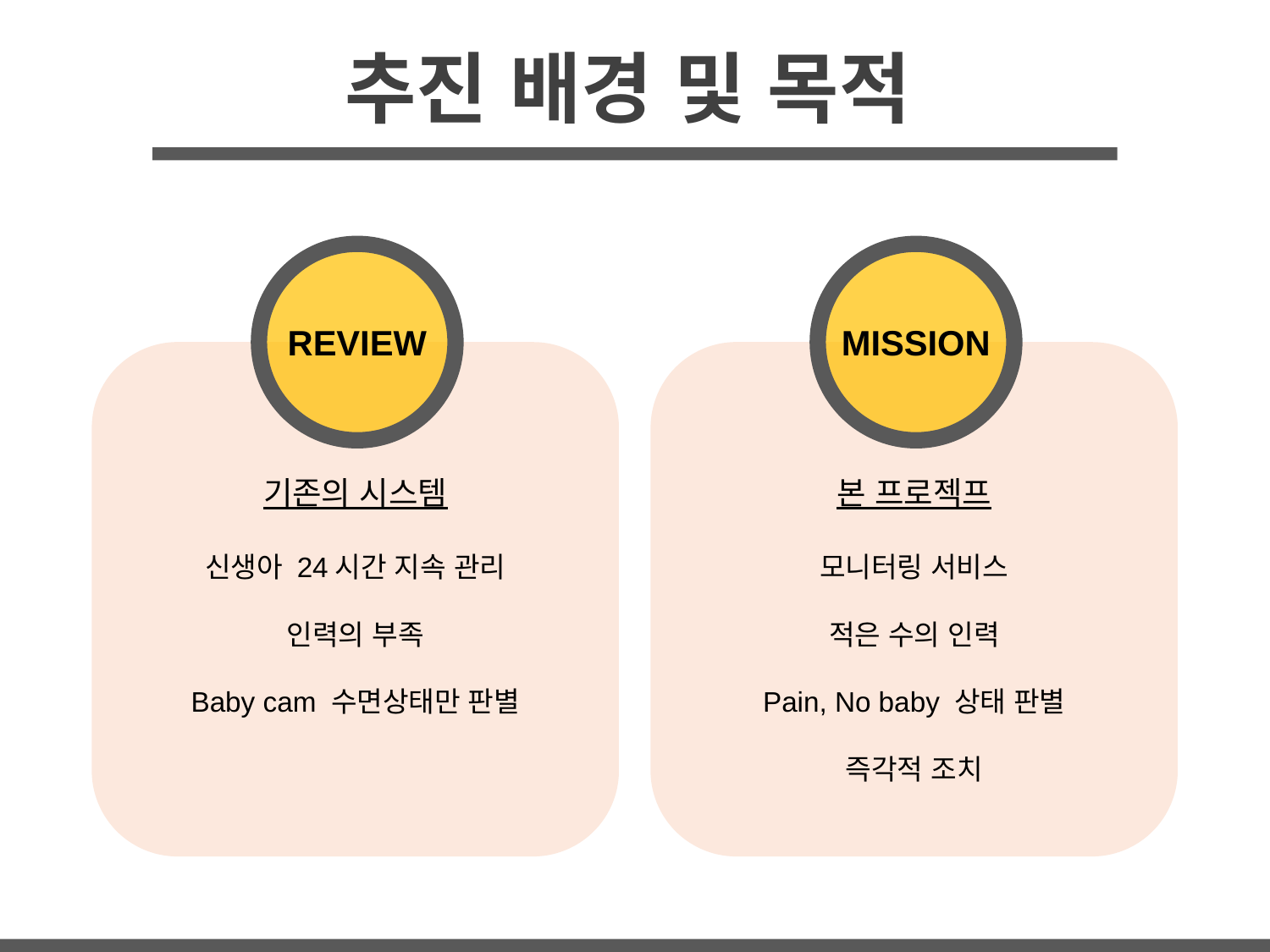

# 추진 배경 및 목적

MISSION
REVIEW

본 프로젝프

모니터링 서비스

적은 수의 인력

Pain, No baby 상태 판별

즉각적 조치
기존의 시스템

신생아 24시간 지속 관리

인력의 부족

Baby cam 수면상태만 판별